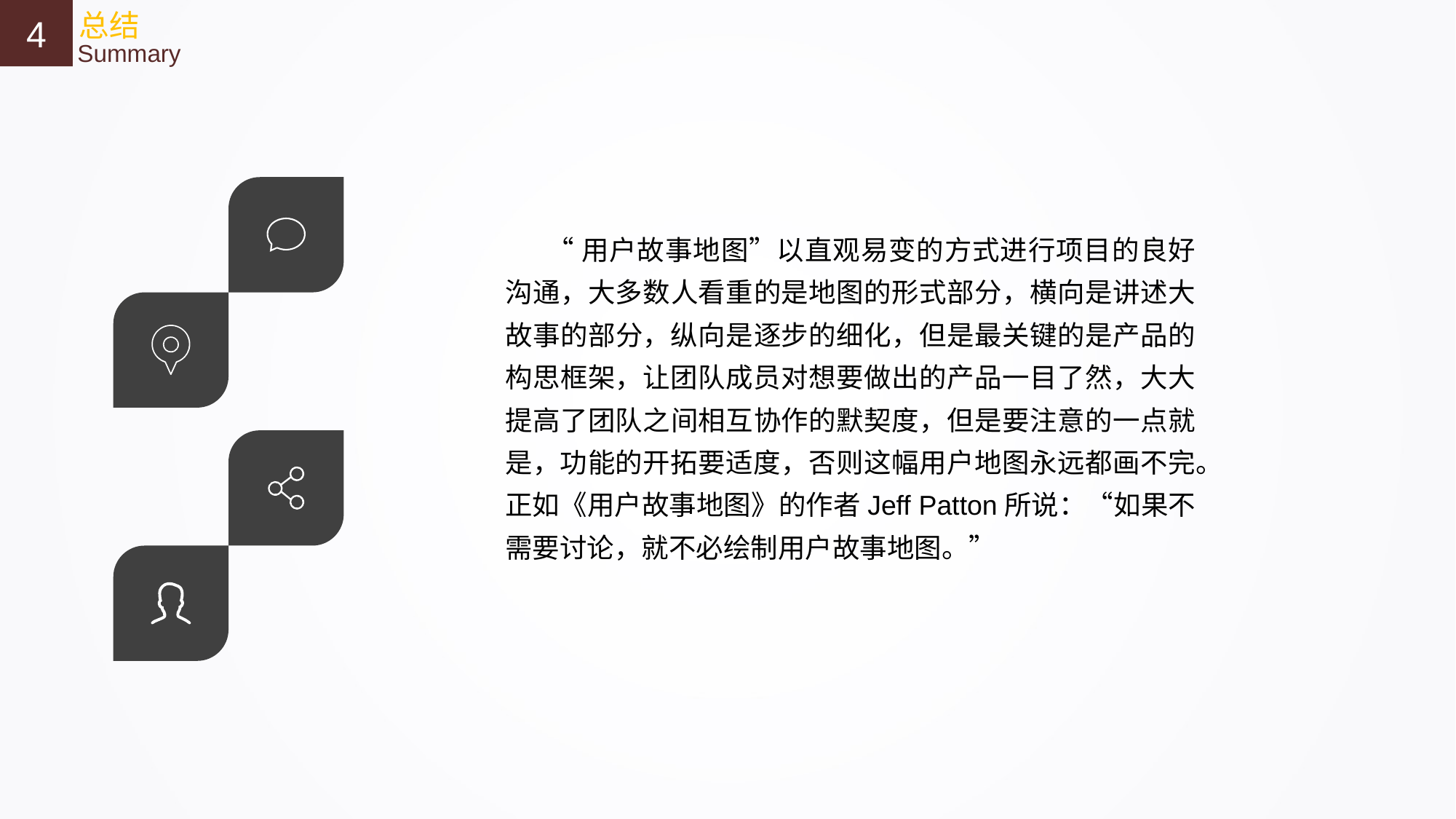

4
总结
Summary

      “用户故事地图”以直观易变的方式进行项目的良好沟通，大多数人看重的是地图的形式部分，横向是讲述大故事的部分，纵向是逐步的细化，但是最关键的是产品的构思框架，让团队成员对想要做出的产品一目了然，大大提高了团队之间相互协作的默契度，但是要注意的一点就是，功能的开拓要适度，否则这幅用户地图永远都画不完。正如《用户故事地图》的作者Jeff Patton所说：“如果不需要讨论，就不必绘制用户故事地图。”